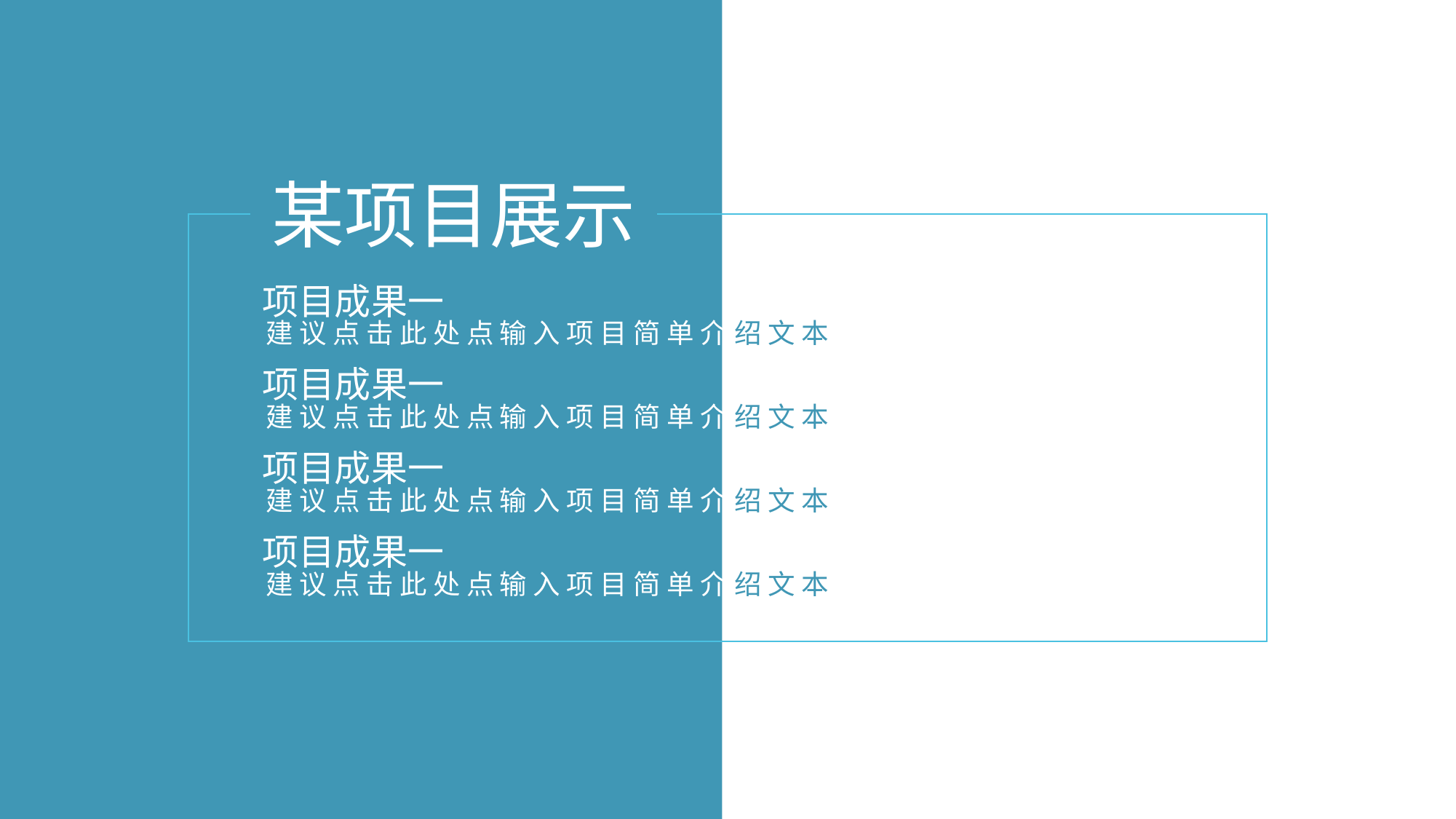

某项目展示

项目成果一
建 议 点 击 此 处 点 输 入 项 目 简 单 介 绍 文 本
项目成果一
建 议 点 击 此 处 点 输 入 项 目 简 单 介 绍 文 本
项目成果一
建 议 点 击 此 处 点 输 入 项 目 简 单 介 绍 文 本
项目成果一
建 议 点 击 此 处 点 输 入 项 目 简 单 介 绍 文 本